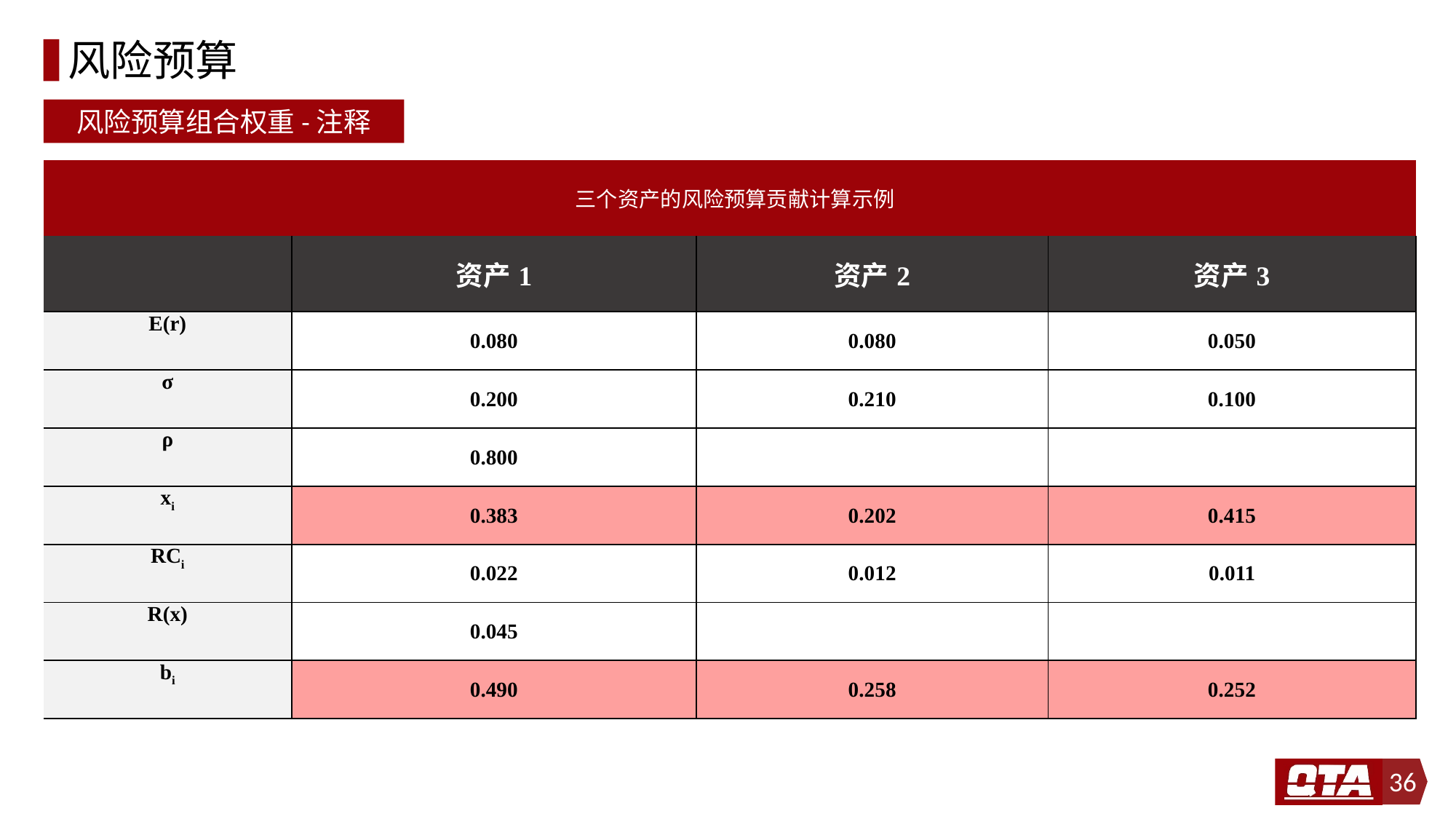

# 风险预算
风险预算组合权重-注释
| 三个资产的风险预算贡献计算示例 |  |  |  |
| --- | --- | --- | --- |
|  | 资产1 | 资产2 | 资产3 |
| E(r) | 0.080 | 0.080 | 0.050 |
| σ | 0.200 | 0.210 | 0.100 |
| ρ | 0.800 |  |  |
| xi | 0.383 | 0.202 | 0.415 |
| RCi | 0.022 | 0.012 | 0.011 |
| R(x) | 0.045 |  |  |
| bi | 0.490 | 0.258 | 0.252 |
36